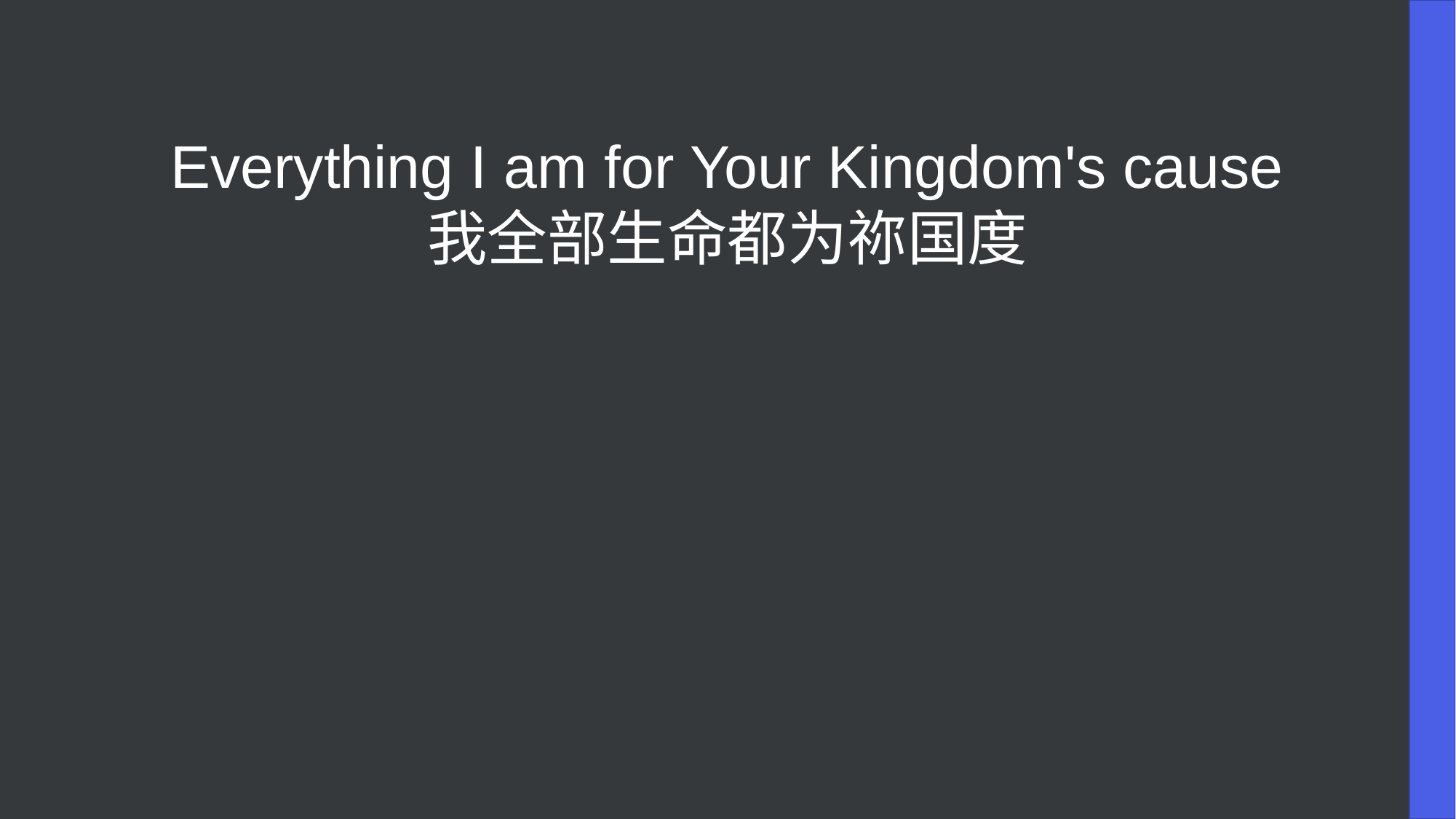

Everything I am for Your Kingdom's cause
我全部生命都为祢国度